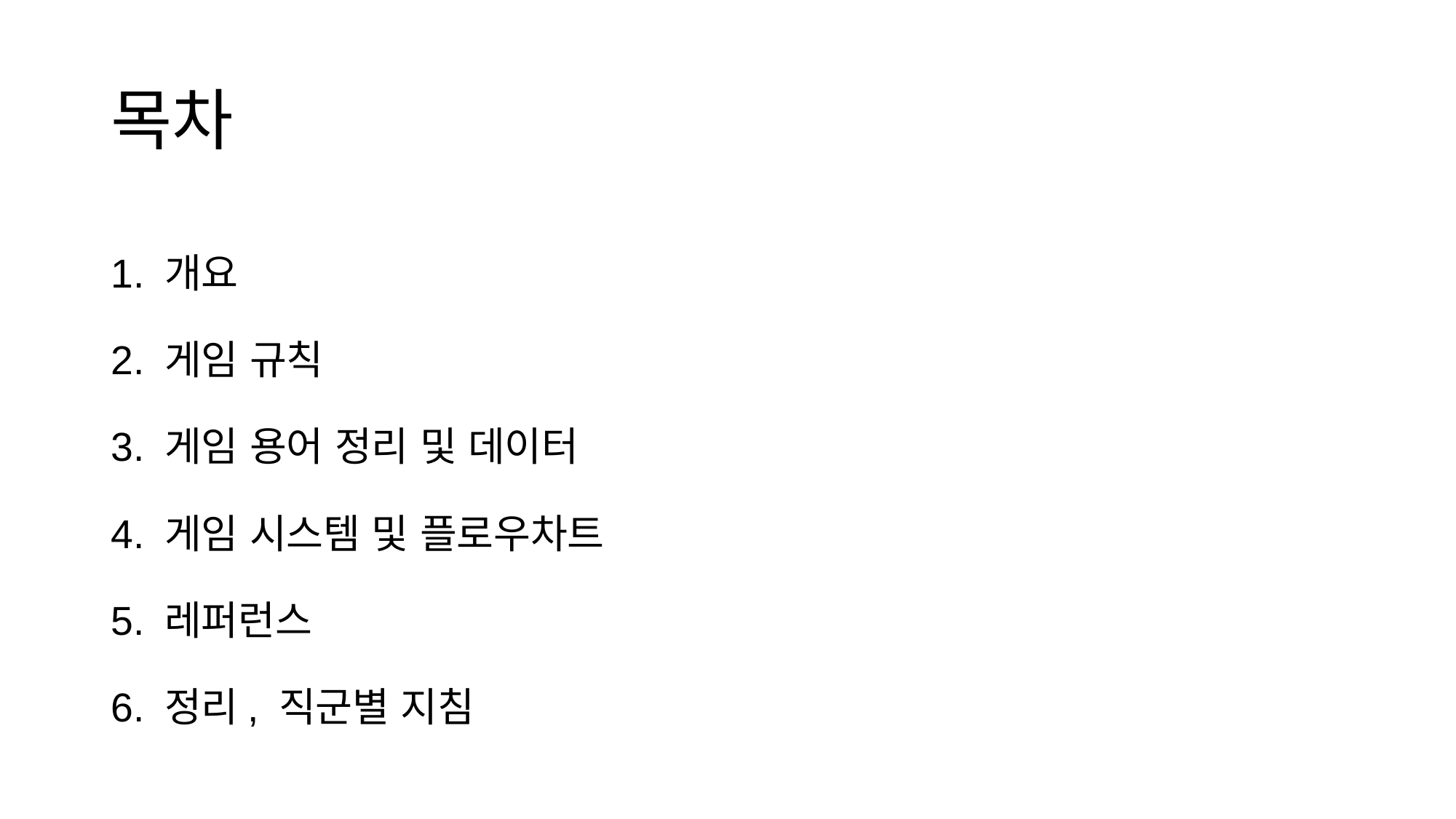

# 목차
1. 개요
2. 게임 규칙
3. 게임 용어 정리 및 데이터
4. 게임 시스템 및 플로우차트
5. 레퍼런스
6. 정리, 직군별 지침